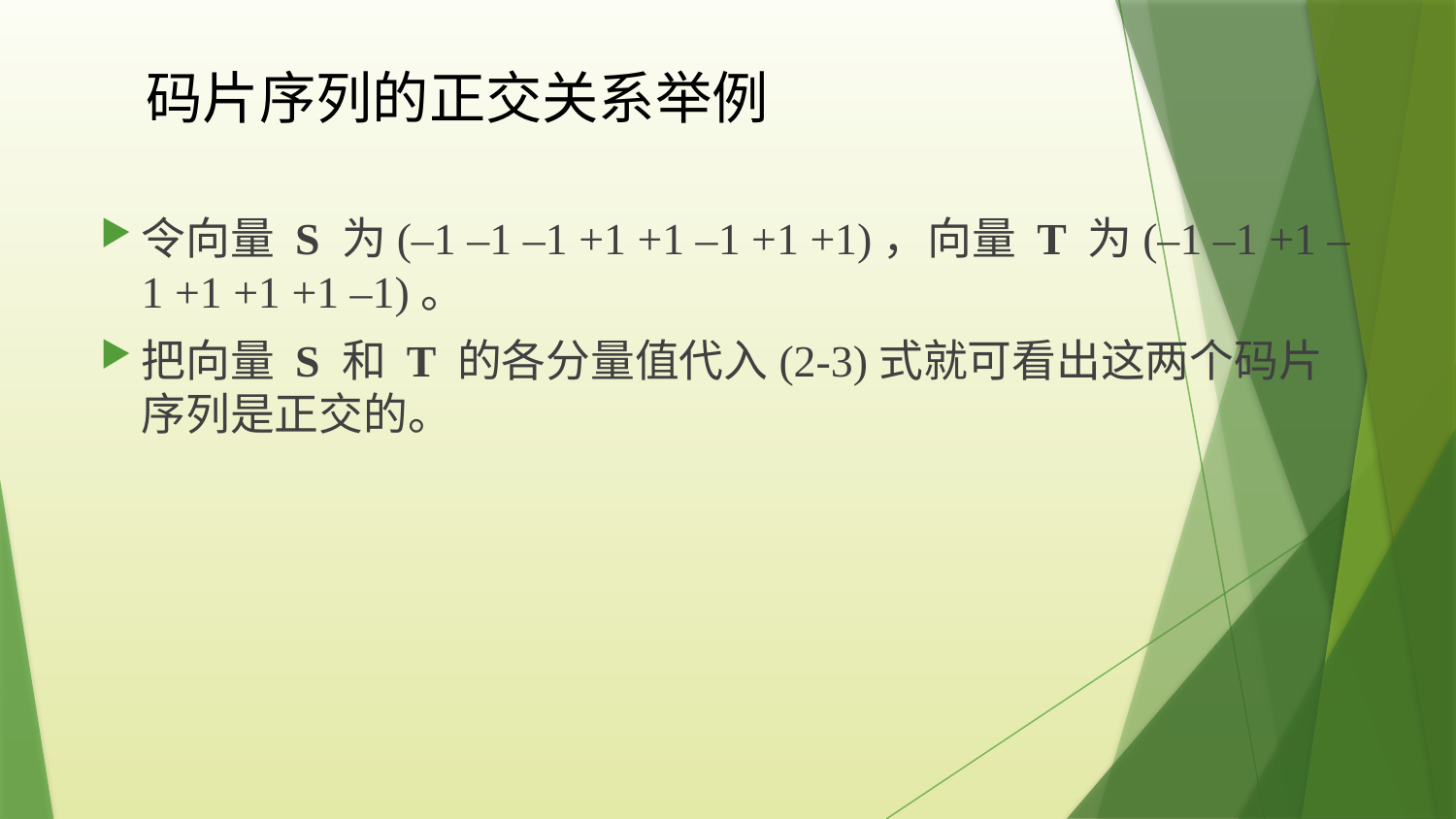

# 码片序列的正交关系举例
令向量 S 为(–1 –1 –1 +1 +1 –1 +1 +1)，向量 T 为(–1 –1 +1 –1 +1 +1 +1 –1)。
把向量 S 和 T 的各分量值代入(2-3)式就可看出这两个码片序列是正交的。